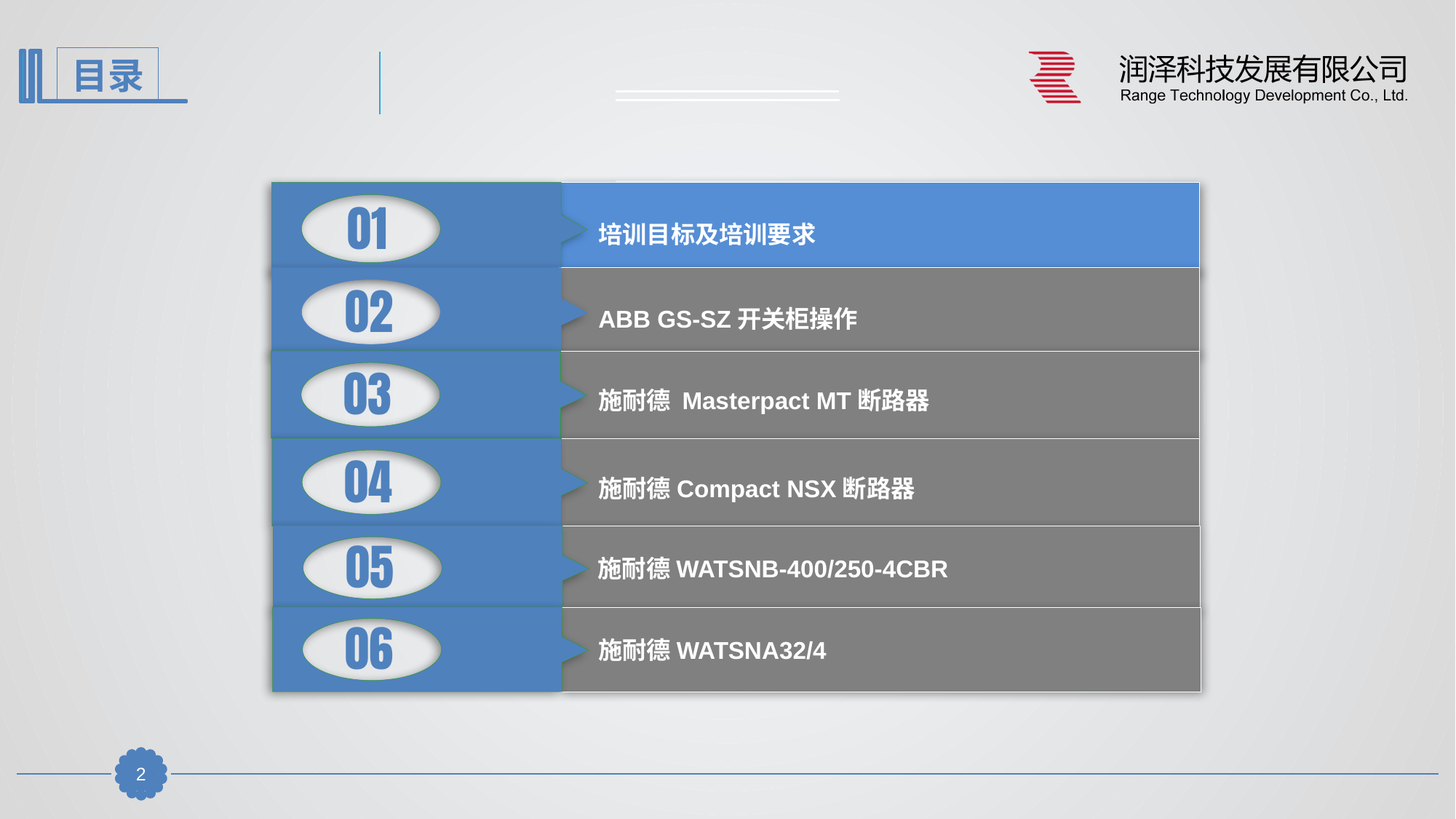

01

培训目标及培训要求
02

ABB GS-SZ开关柜操作

03
施耐德 Masterpact MT断路器

04
施耐德Compact NSX断路器

    施耐德WATSNB-400/250-4CBR
05

    施耐德WATSNA32/4
06
2